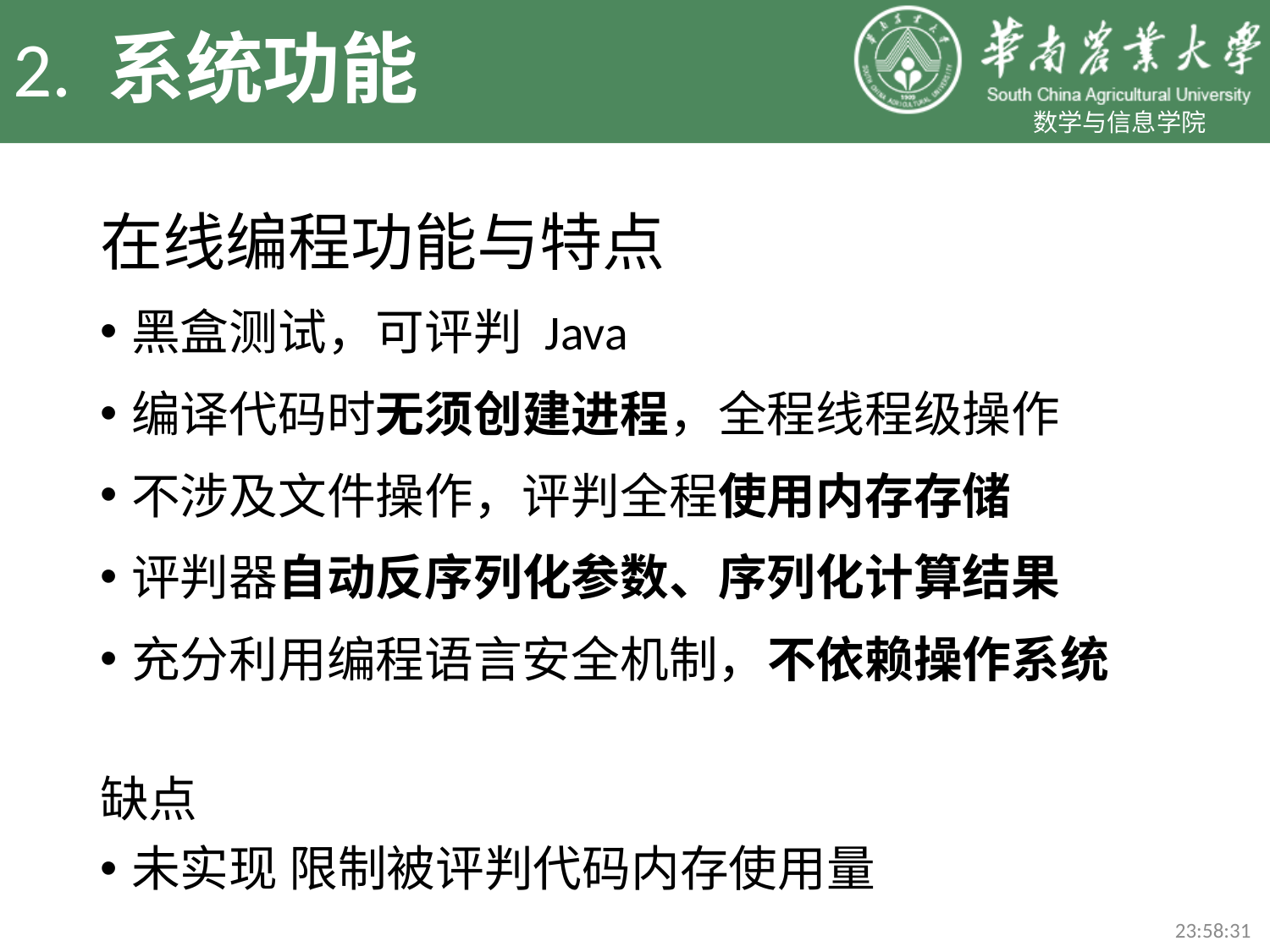

# 2. 系统功能
在线编程功能与特点
黑盒测试，可评判 Java
编译代码时无须创建进程，全程线程级操作
不涉及文件操作，评判全程使用内存存储
评判器自动反序列化参数、序列化计算结果
充分利用编程语言安全机制，不依赖操作系统

缺点
未实现 限制被评判代码内存使用量
23:58:31